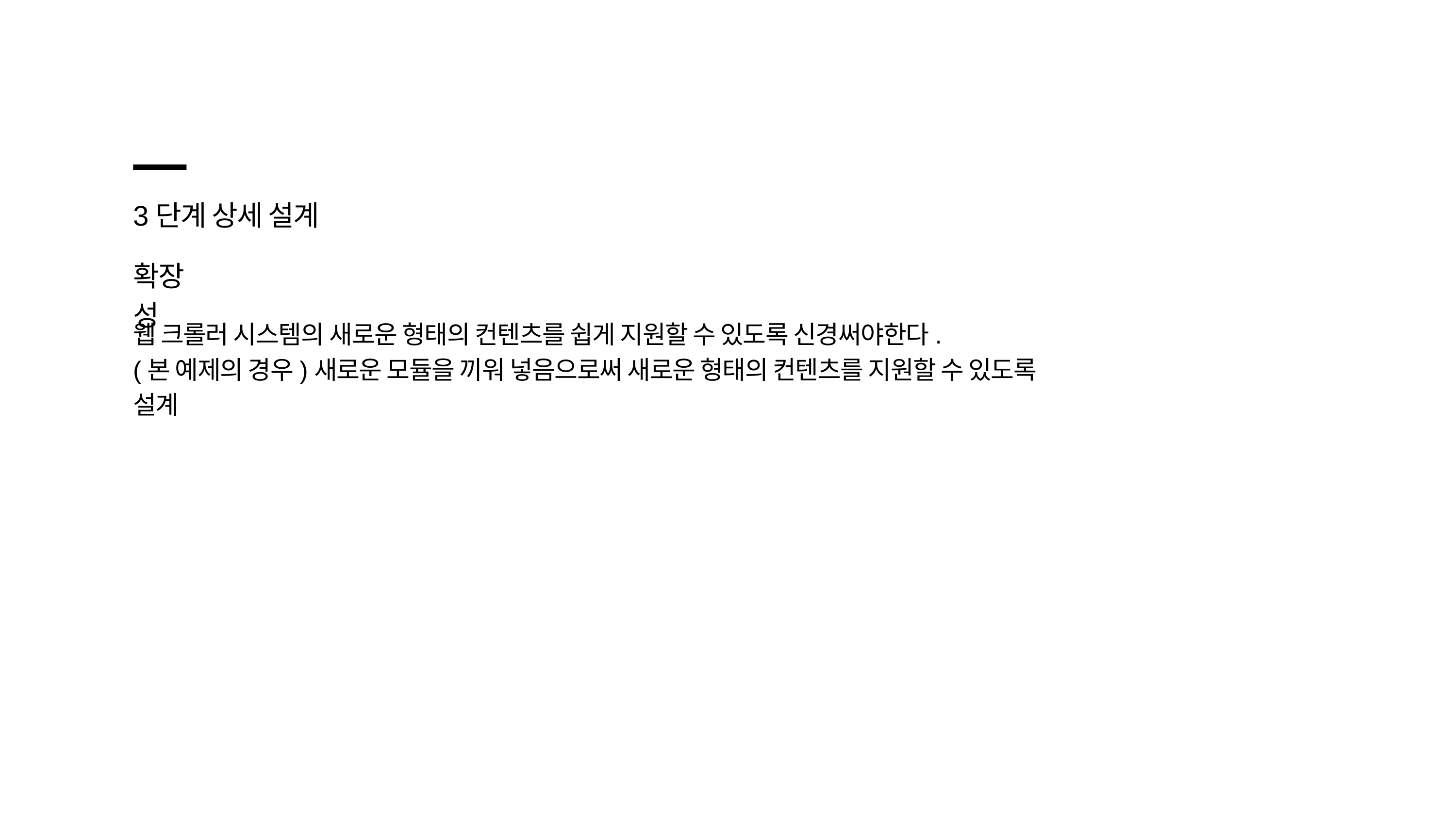

3단계 상세 설계
확장성
웹 크롤러 시스템의 새로운 형태의 컨텐츠를 쉽게 지원할 수 있도록 신경써야한다.
(본 예제의 경우)새로운 모듈을 끼워 넣음으로써 새로운 형태의 컨텐츠를 지원할 수 있도록 설계